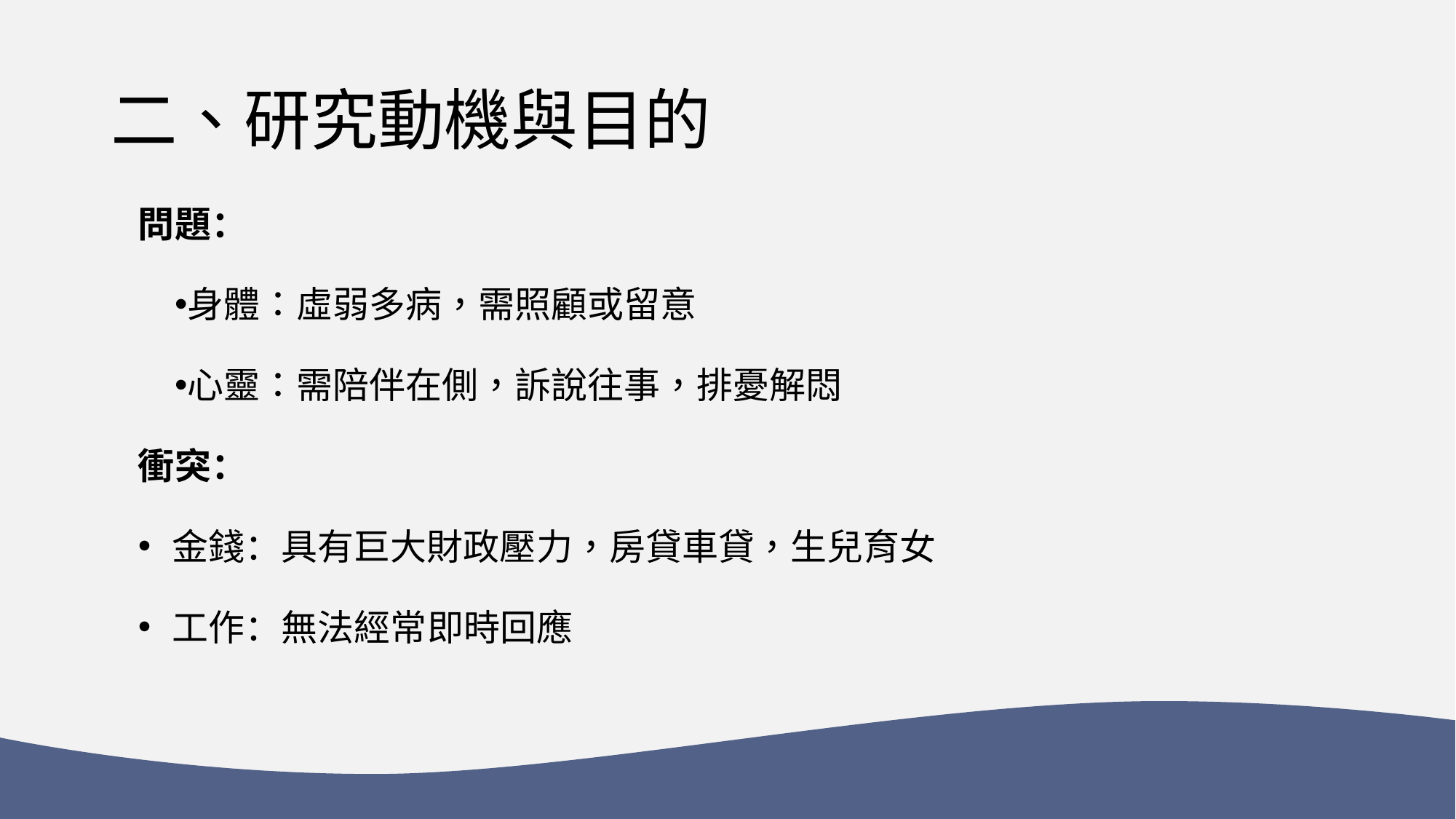

# 二、研究動機與目的
問題：
身體：虛弱多病，需照顧或留意
心靈：需陪伴在側，訴說往事，排憂解悶
衝突：
金錢：具有巨大財政壓力，房貸車貸，生兒育女
工作：無法經常即時回應
PART.1